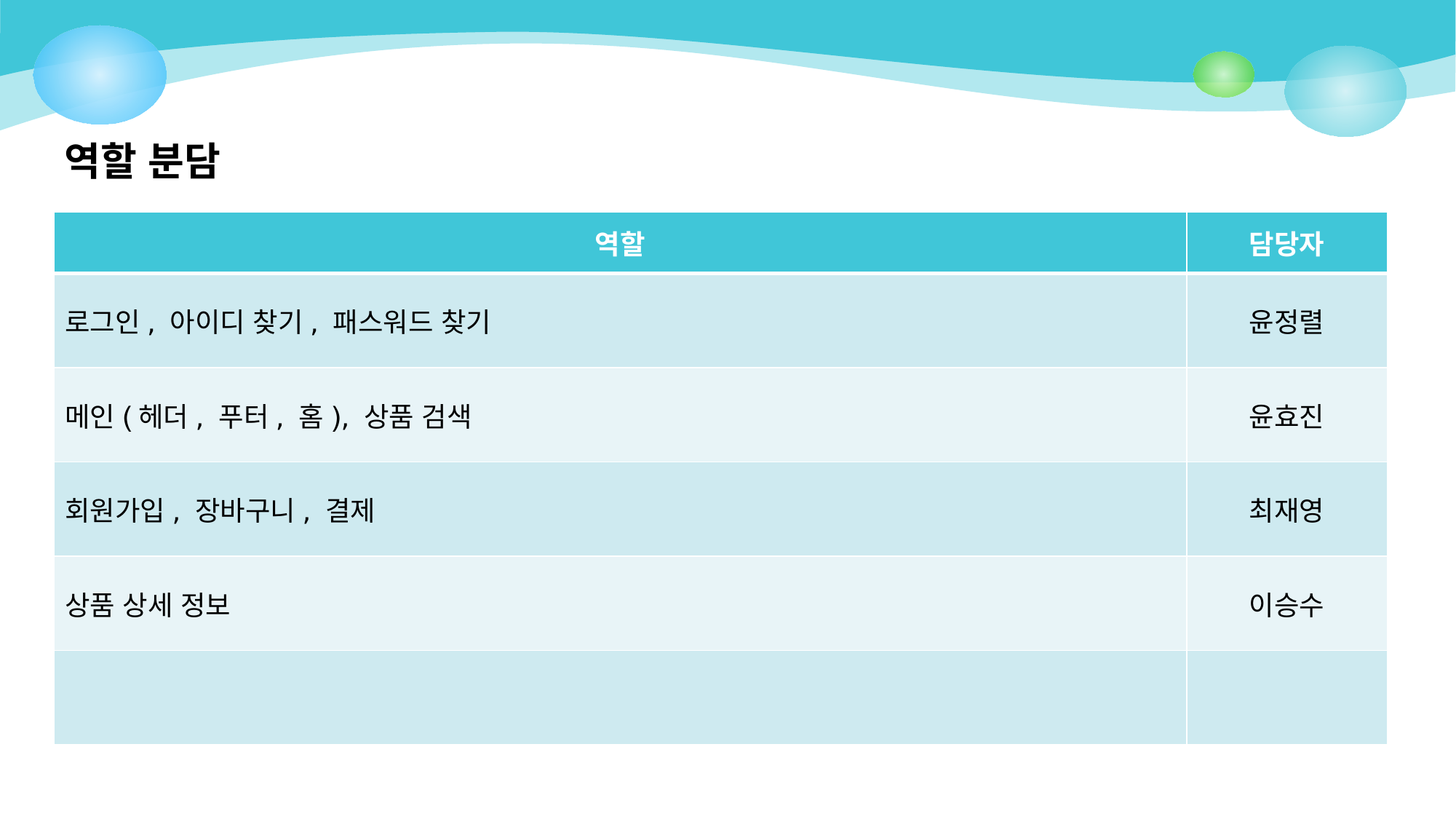

역할 분담
| 역할 | 담당자 |
| --- | --- |
| 로그인, 아이디 찾기, 패스워드 찾기 | 윤정렬 |
| 메인(헤더, 푸터, 홈), 상품 검색 | 윤효진 |
| 회원가입, 장바구니, 결제 | 최재영 |
| 상품 상세 정보 | 이승수 |
|  |  |